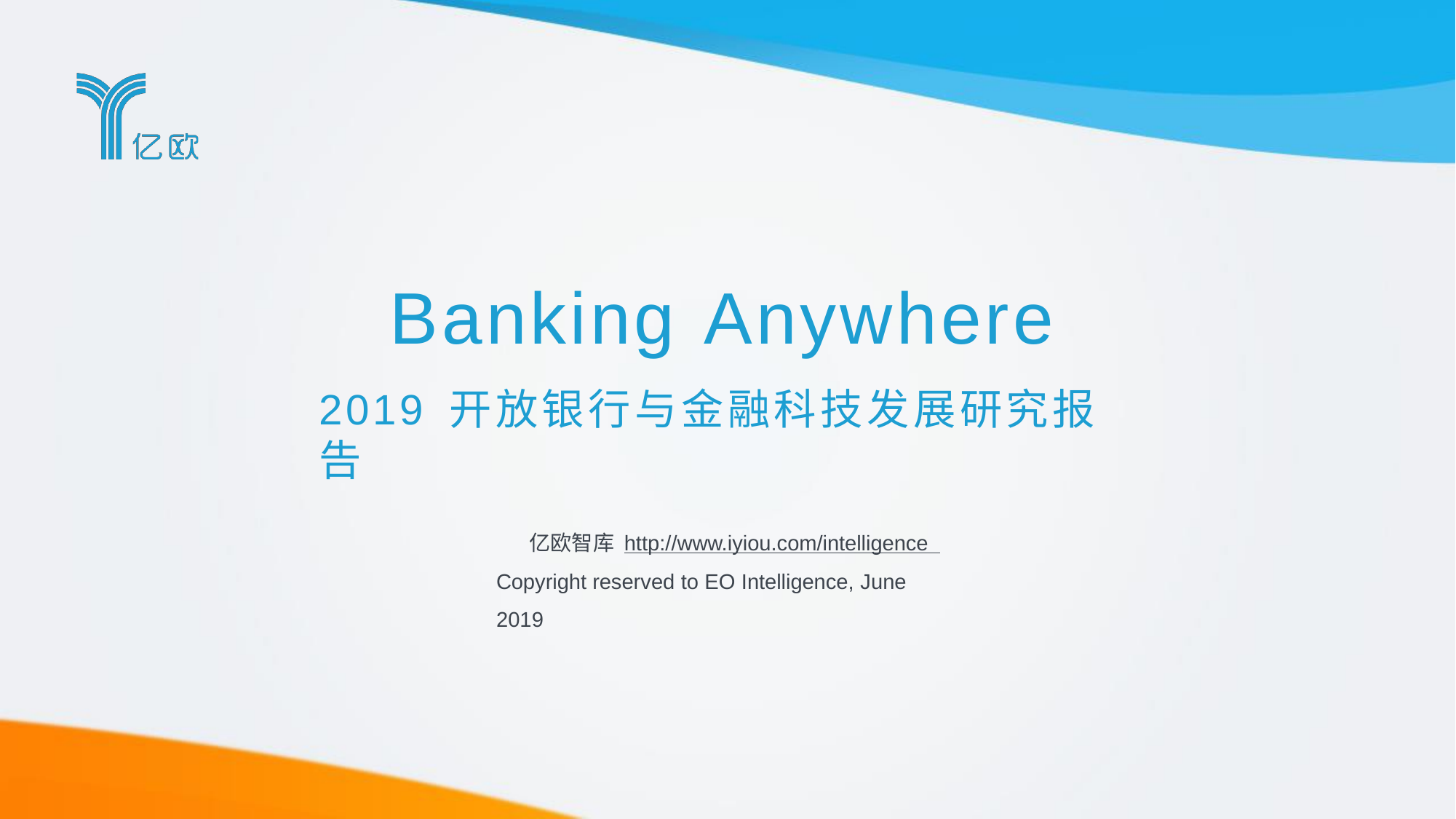

# Banking Anywhere
2019 开放银行与金融科技发展研究报告
亿欧智库 http://www.iyiou.com/intelligence  Copyright reserved to EO Intelligence, June 2019